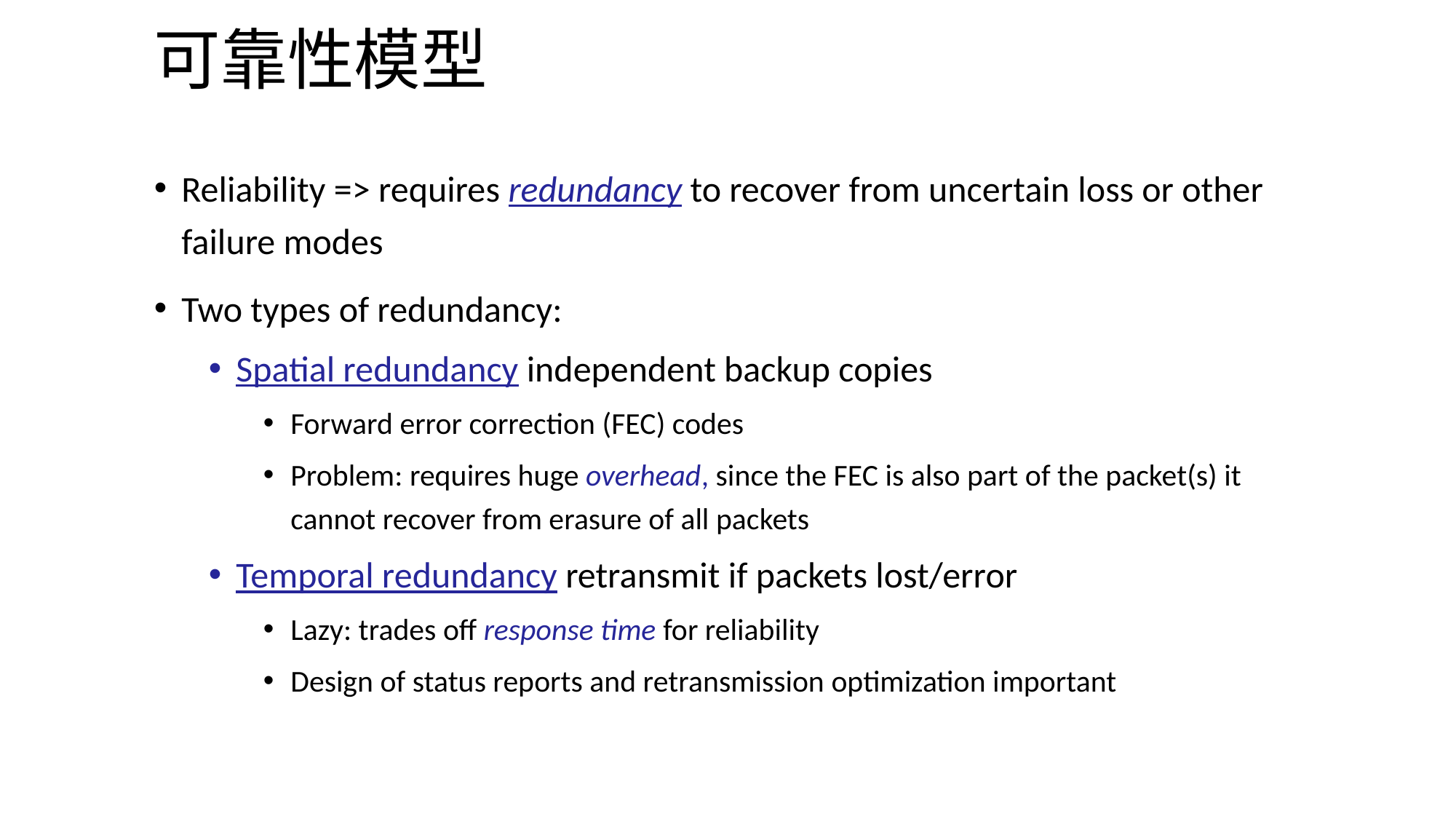

# 可靠性模型
Reliability => requires redundancy to recover from uncertain loss or other failure modes
Two types of redundancy:
Spatial redundancy independent backup copies
Forward error correction (FEC) codes
Problem: requires huge overhead, since the FEC is also part of the packet(s) it cannot recover from erasure of all packets
Temporal redundancy retransmit if packets lost/error
Lazy: trades off response time for reliability
Design of status reports and retransmission optimization important
7